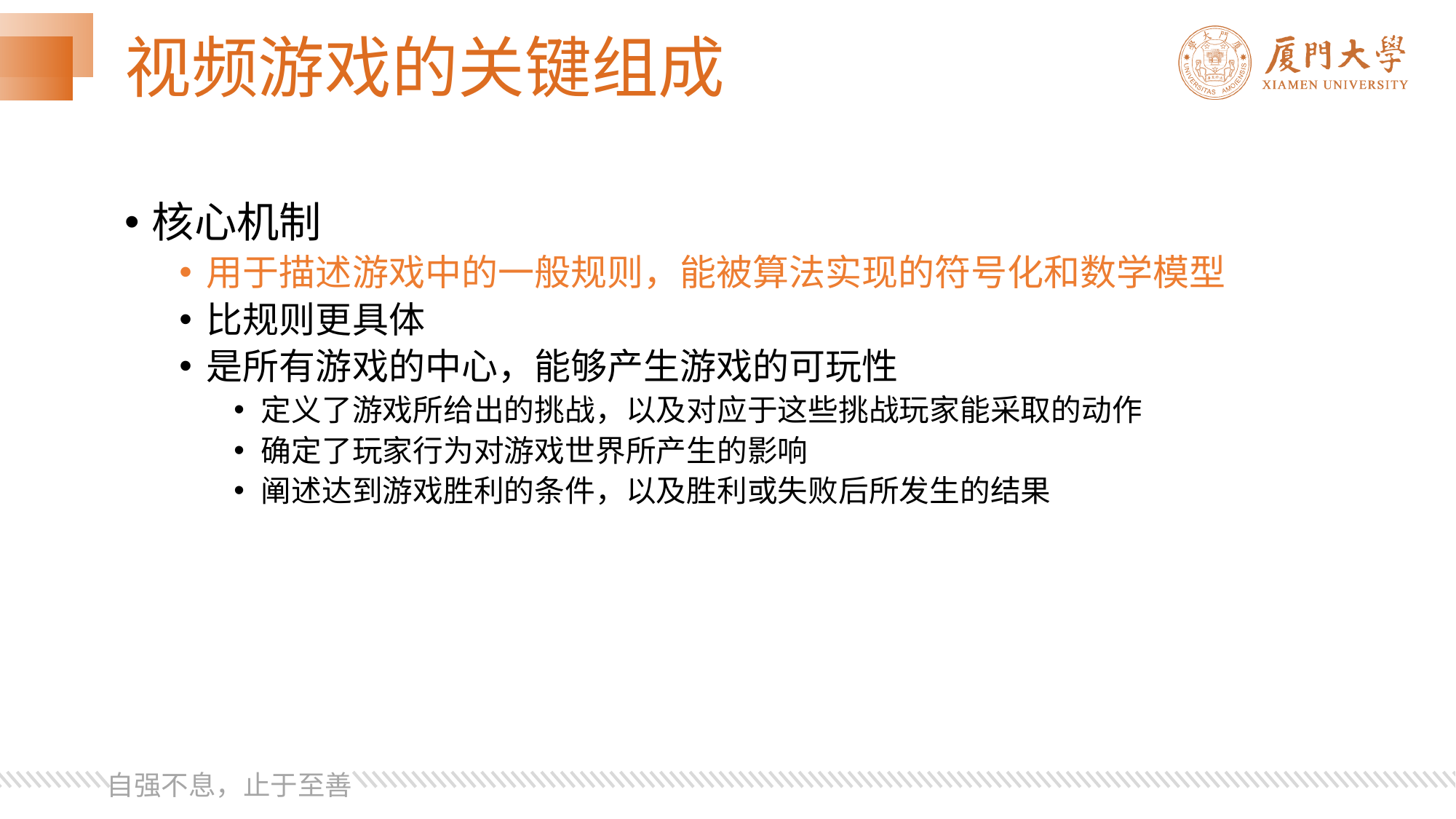

# 视频游戏的关键组成
核心机制
用于描述游戏中的一般规则，能被算法实现的符号化和数学模型
比规则更具体
是所有游戏的中心，能够产生游戏的可玩性
定义了游戏所给出的挑战，以及对应于这些挑战玩家能采取的动作
确定了玩家行为对游戏世界所产生的影响
阐述达到游戏胜利的条件，以及胜利或失败后所发生的结果